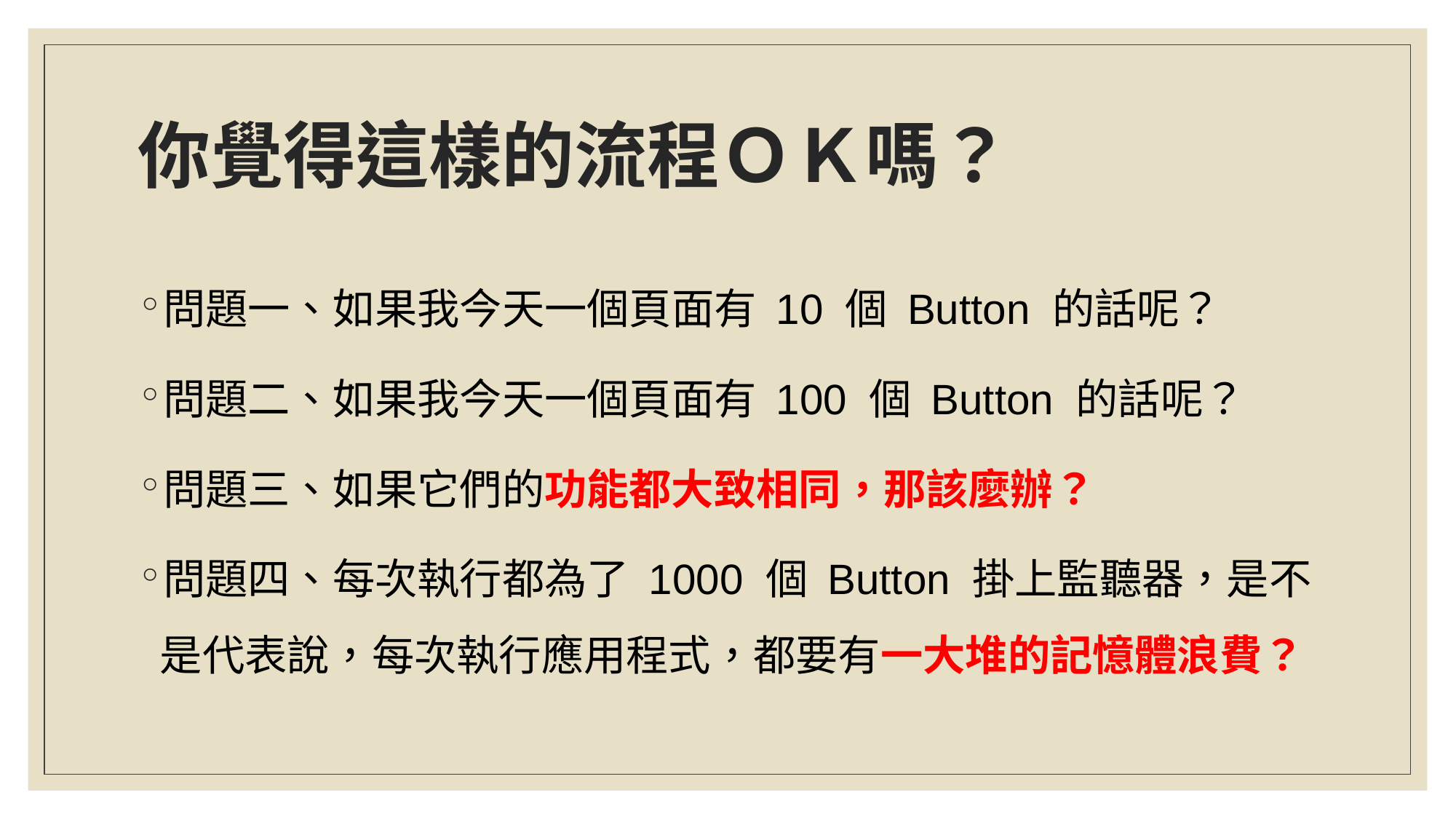

# 你覺得這樣的流程ＯＫ嗎？
問題一、如果我今天一個頁面有 10 個 Button 的話呢？
問題二、如果我今天一個頁面有 100 個 Button 的話呢？
問題三、如果它們的功能都大致相同，那該麼辦？
問題四、每次執行都為了 1000 個 Button 掛上監聽器，是不是代表說，每次執行應用程式，都要有一大堆的記憶體浪費？